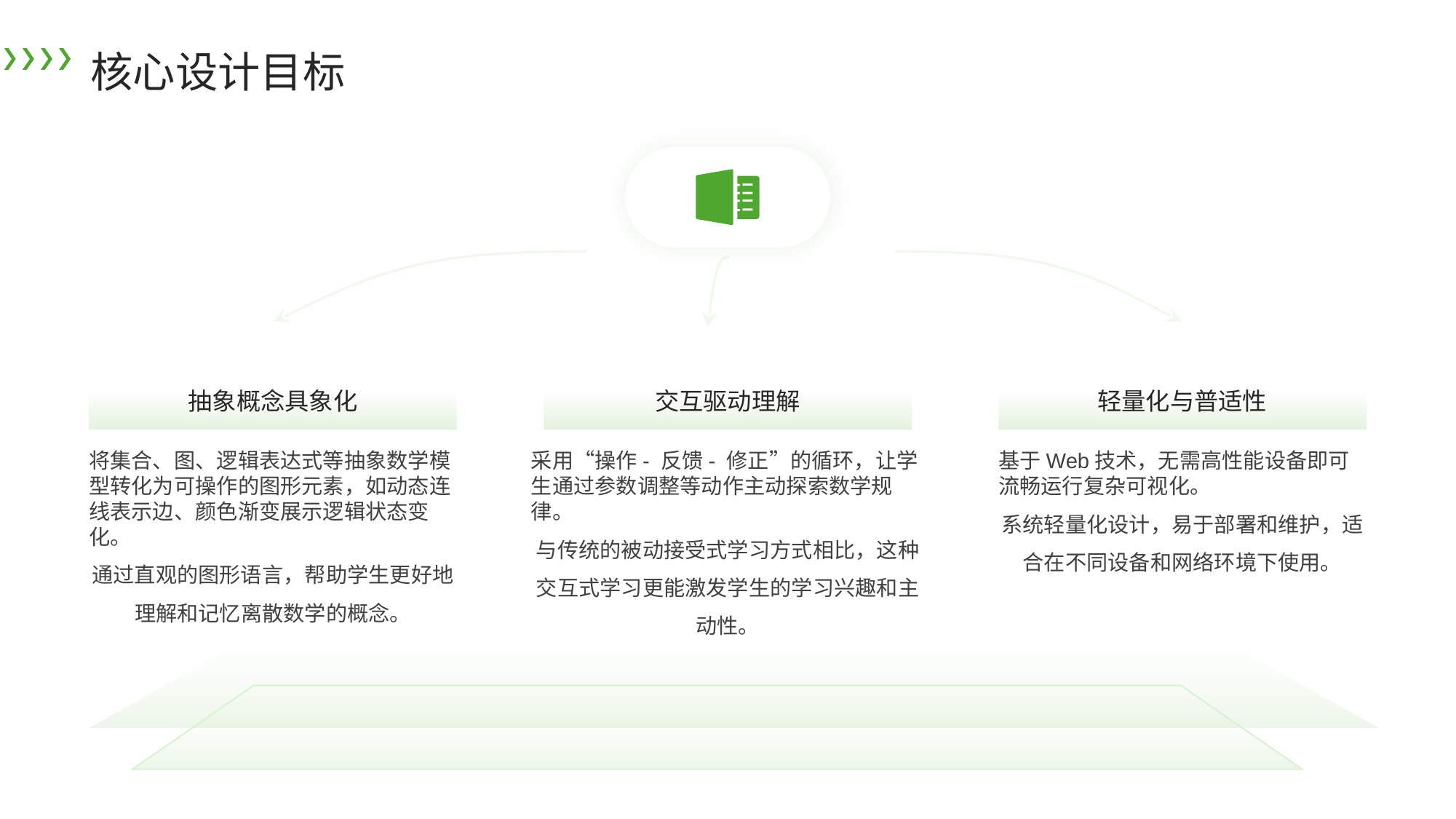

核心设计目标

抽象概念具象化
交互驱动理解
轻量化与普适性

采用“操作- 反馈- 修正”的循环，让学生通过参数调整等动作主动探索数学规律。
与传统的被动接受式学习方式相比，这种交互式学习更能激发学生的学习兴趣和主动性。
将集合、图、逻辑表达式等抽象数学模型转化为可操作的图形元素，如动态连线表示边、颜色渐变展示逻辑状态变化。
通过直观的图形语言，帮助学生更好地理解和记忆离散数学的概念。
基于Web技术，无需高性能设备即可流畅运行复杂可视化。
系统轻量化设计，易于部署和维护，适合在不同设备和网络环境下使用。